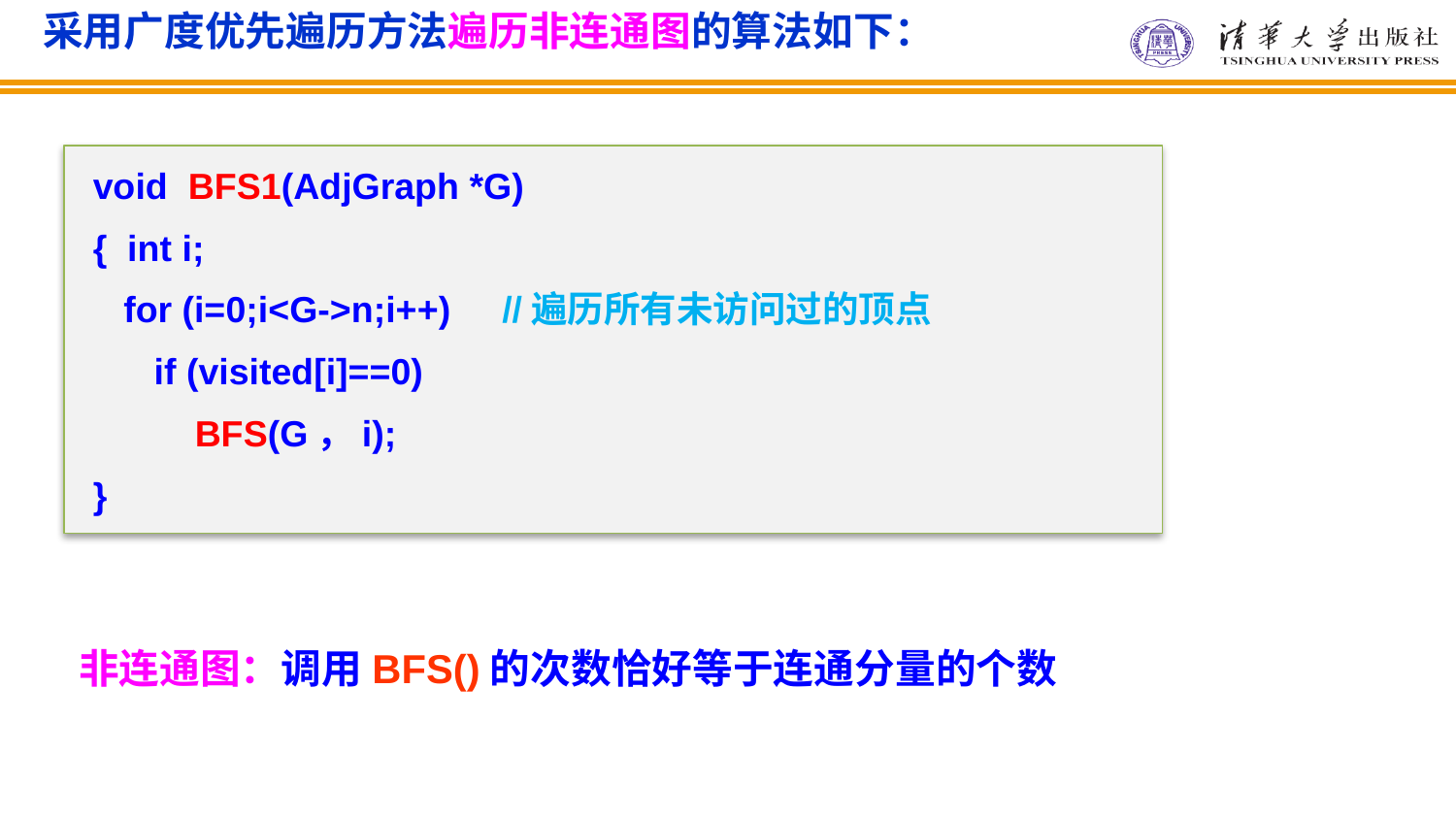

采用广度优先遍历方法遍历非连通图的算法如下：
void  BFS1(AdjGraph *G)
{  int i;
   for (i=0;i<G->n;i++)     //遍历所有未访问过的顶点
      if (visited[i]==0)
          BFS(G，i);
}
非连通图：调用BFS()的次数恰好等于连通分量的个数